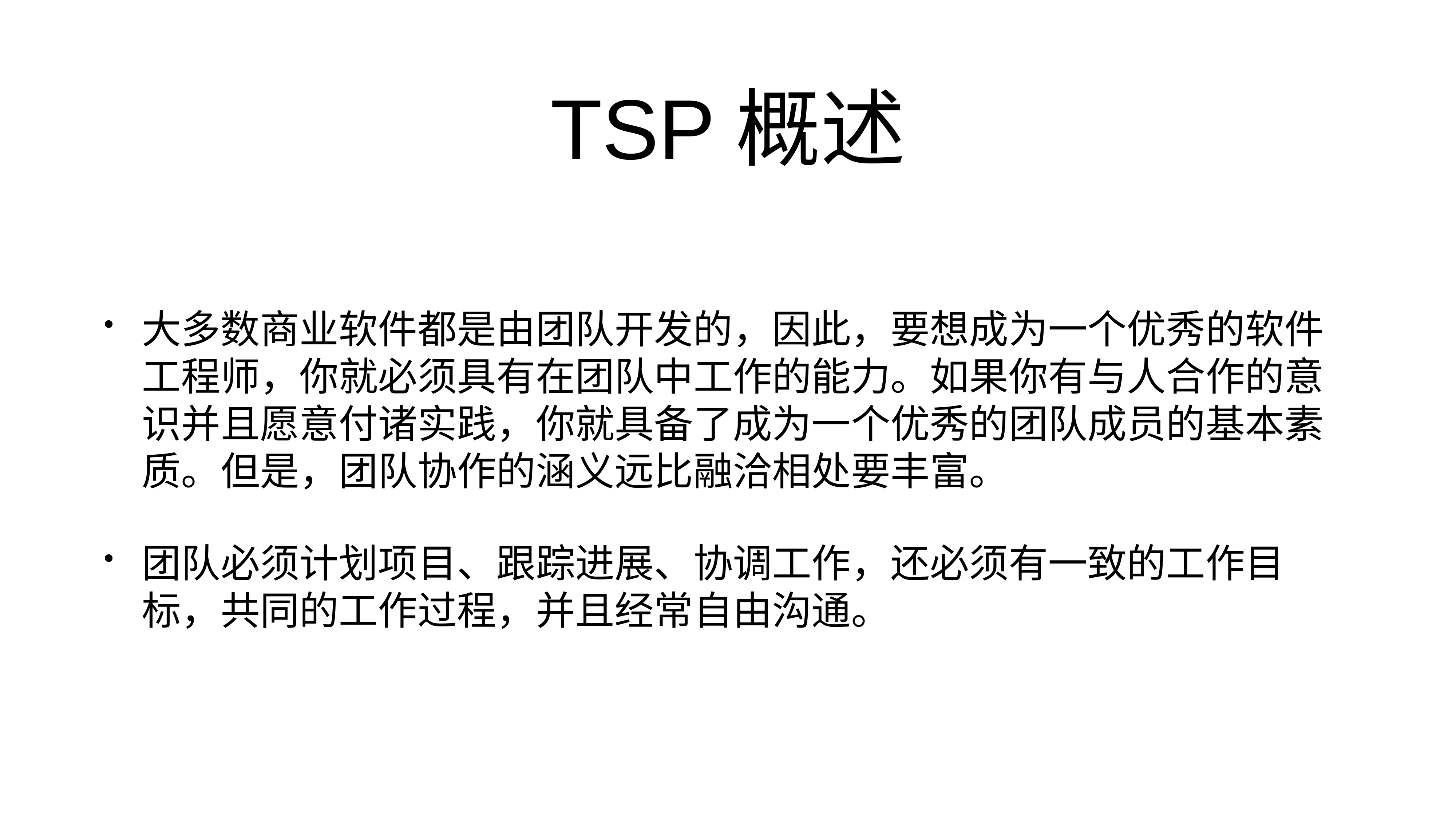

# TSP概述
大多数商业软件都是由团队开发的，因此，要想成为一个优秀的软件工程师，你就必须具有在团队中工作的能力。如果你有与人合作的意识并且愿意付诸实践，你就具备了成为一个优秀的团队成员的基本素质。但是，团队协作的涵义远比融洽相处要丰富。
团队必须计划项目、跟踪进展、协调工作，还必须有一致的工作目标，共同的工作过程，并且经常自由沟通。